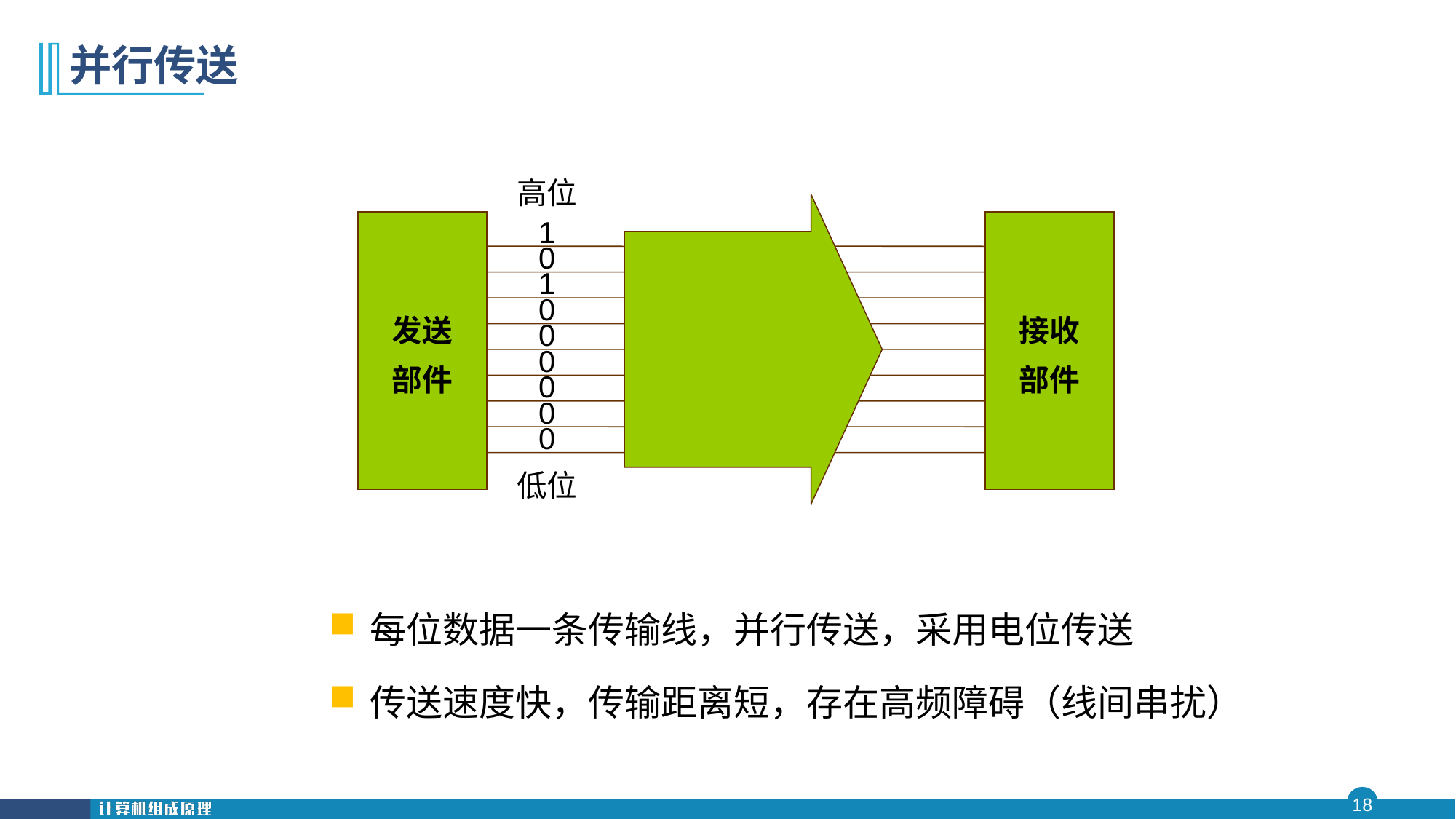

# 并行传送
高位

1
发送
部件
接收
部件
0

1
0
0
0
0
0
0
低位
每位数据一条传输线，并行传送，采用电位传送
传送速度快，传输距离短，存在高频障碍（线间串扰）